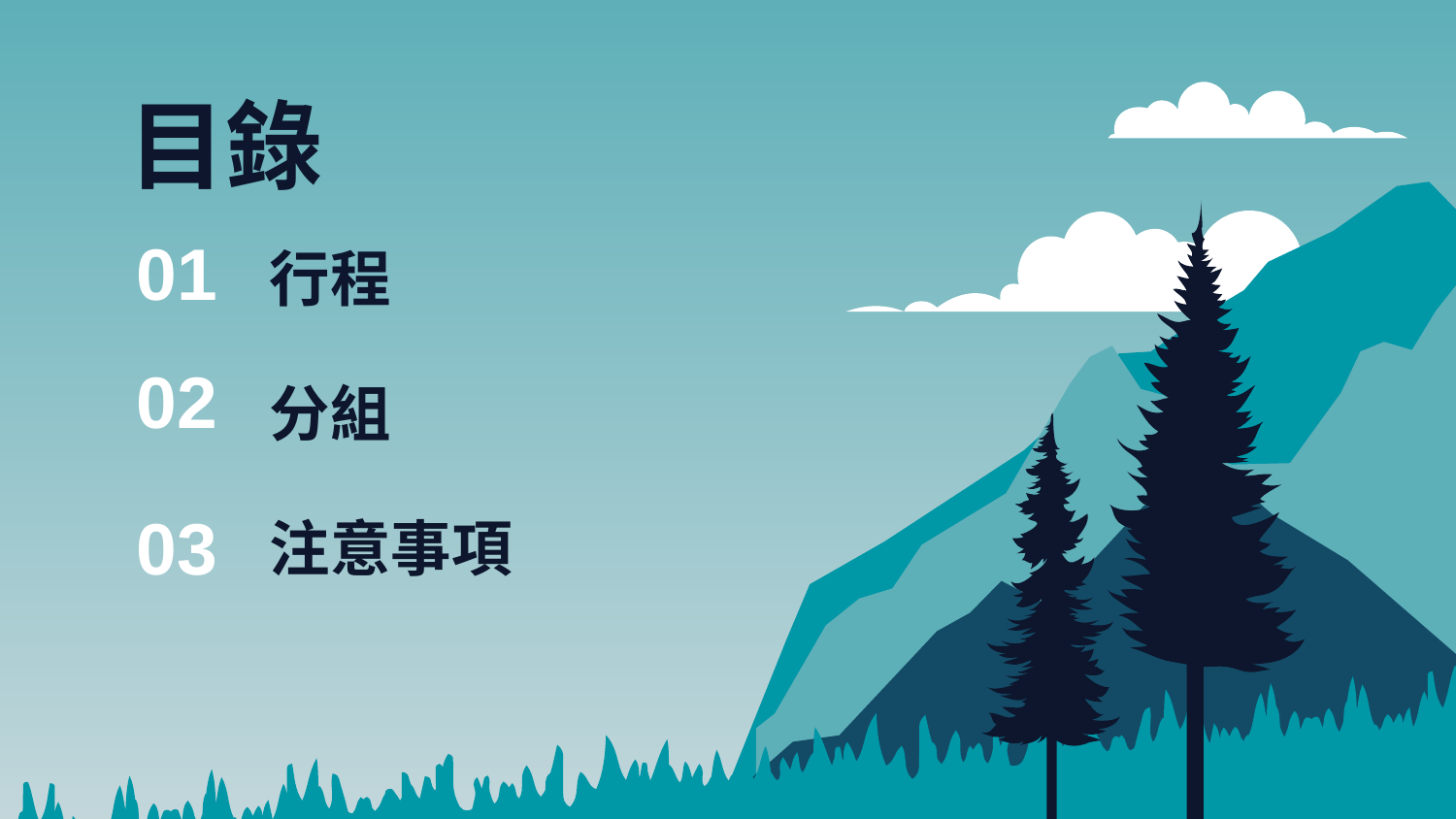

# 目錄

01

行程
02
分組

03
注意事項

Others